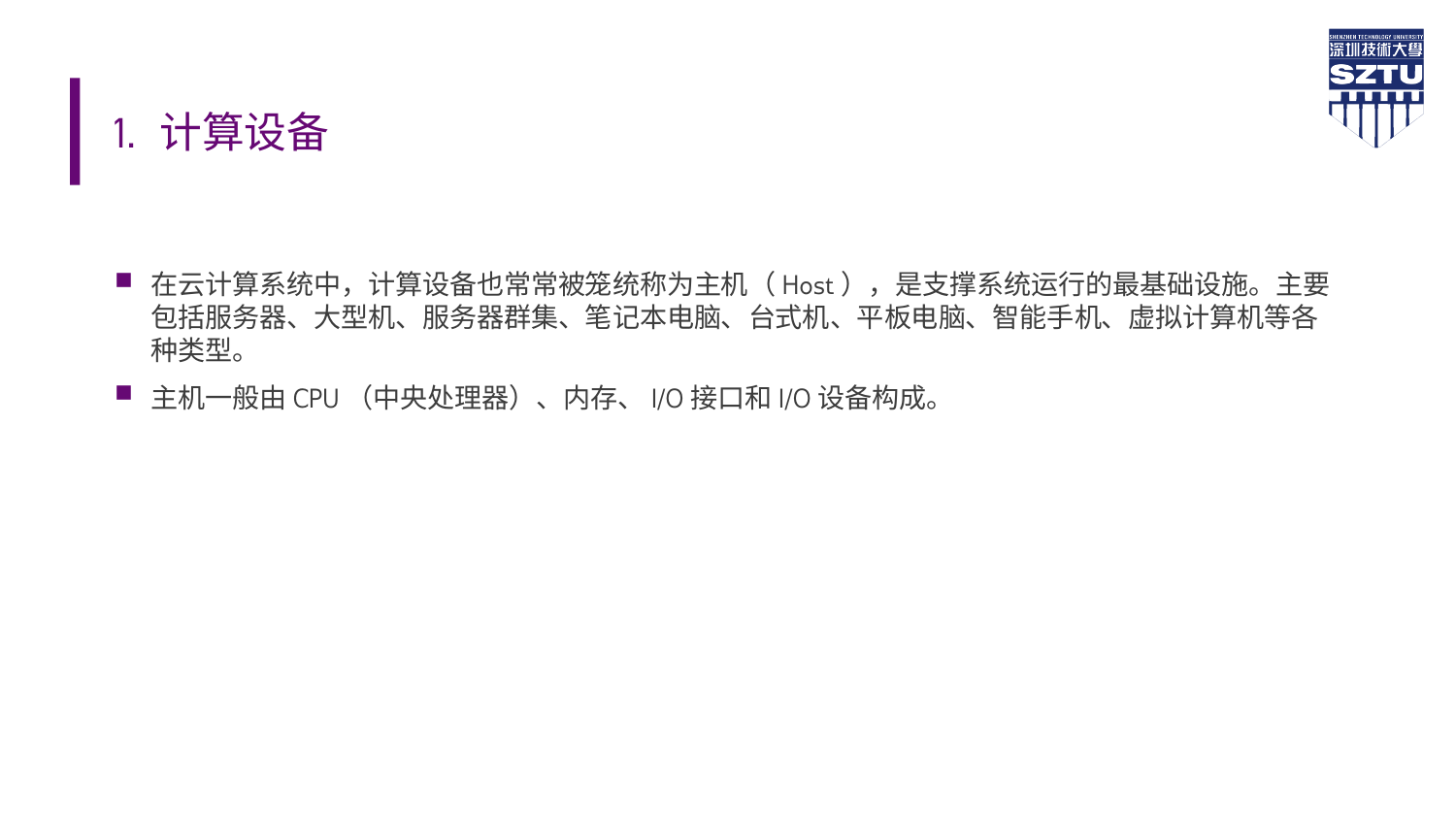

# 1. 计算设备
在云计算系统中，计算设备也常常被笼统称为主机（Host），是支撑系统运行的最基础设施。主要包括服务器、大型机、服务器群集、笔记本电脑、台式机、平板电脑、智能手机、虚拟计算机等各种类型。
主机一般由CPU（中央处理器）、内存、I/O接口和I/O设备构成。